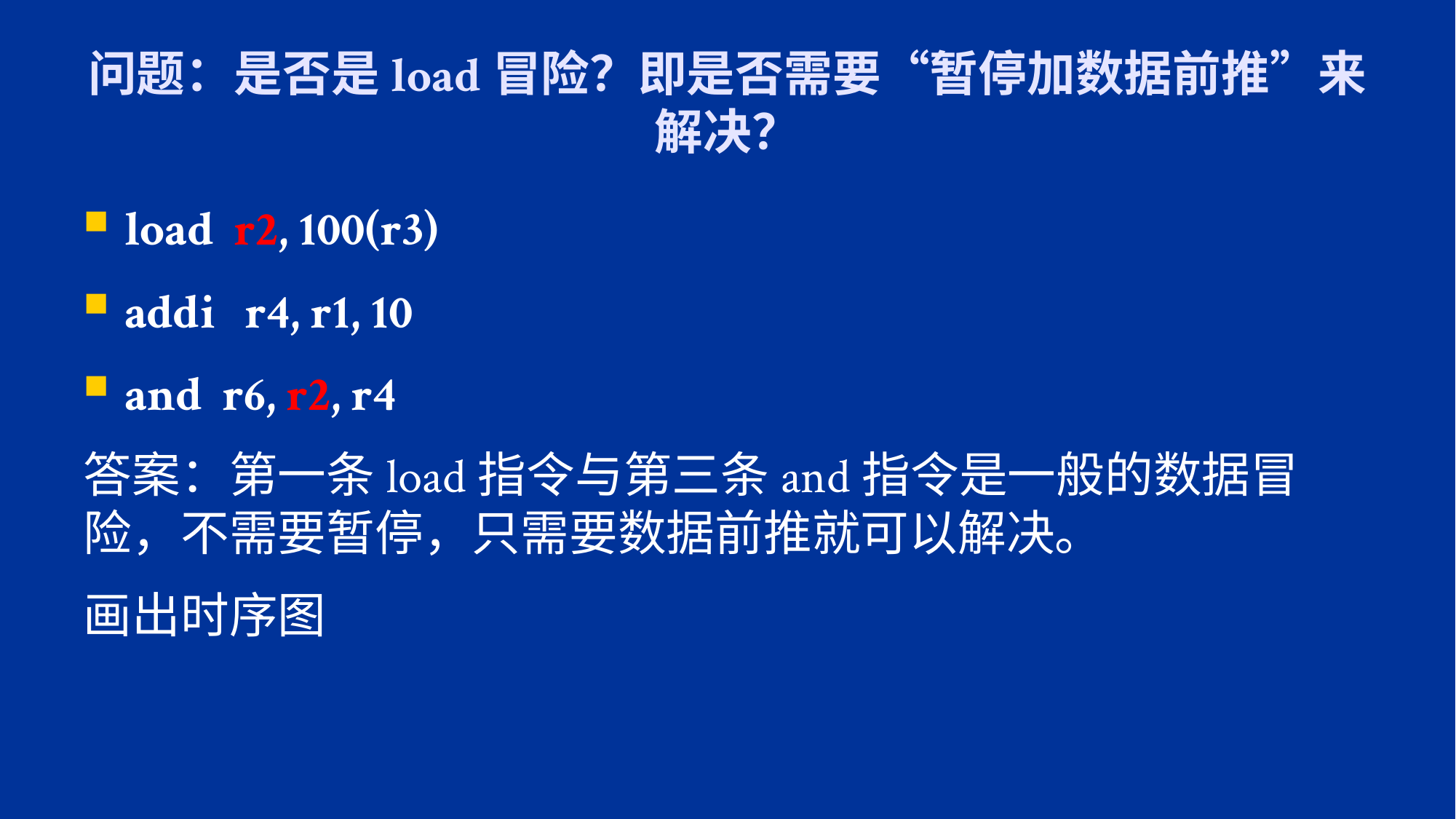

# 问题：是否是load冒险？即是否需要“暂停加数据前推”来解决？
load  r2, 100(r3)
addi   r4, r1, 10
and  r6, r2, r4
答案：第一条load指令与第三条and指令是一般的数据冒险，不需要暂停，只需要数据前推就可以解决。
画出时序图